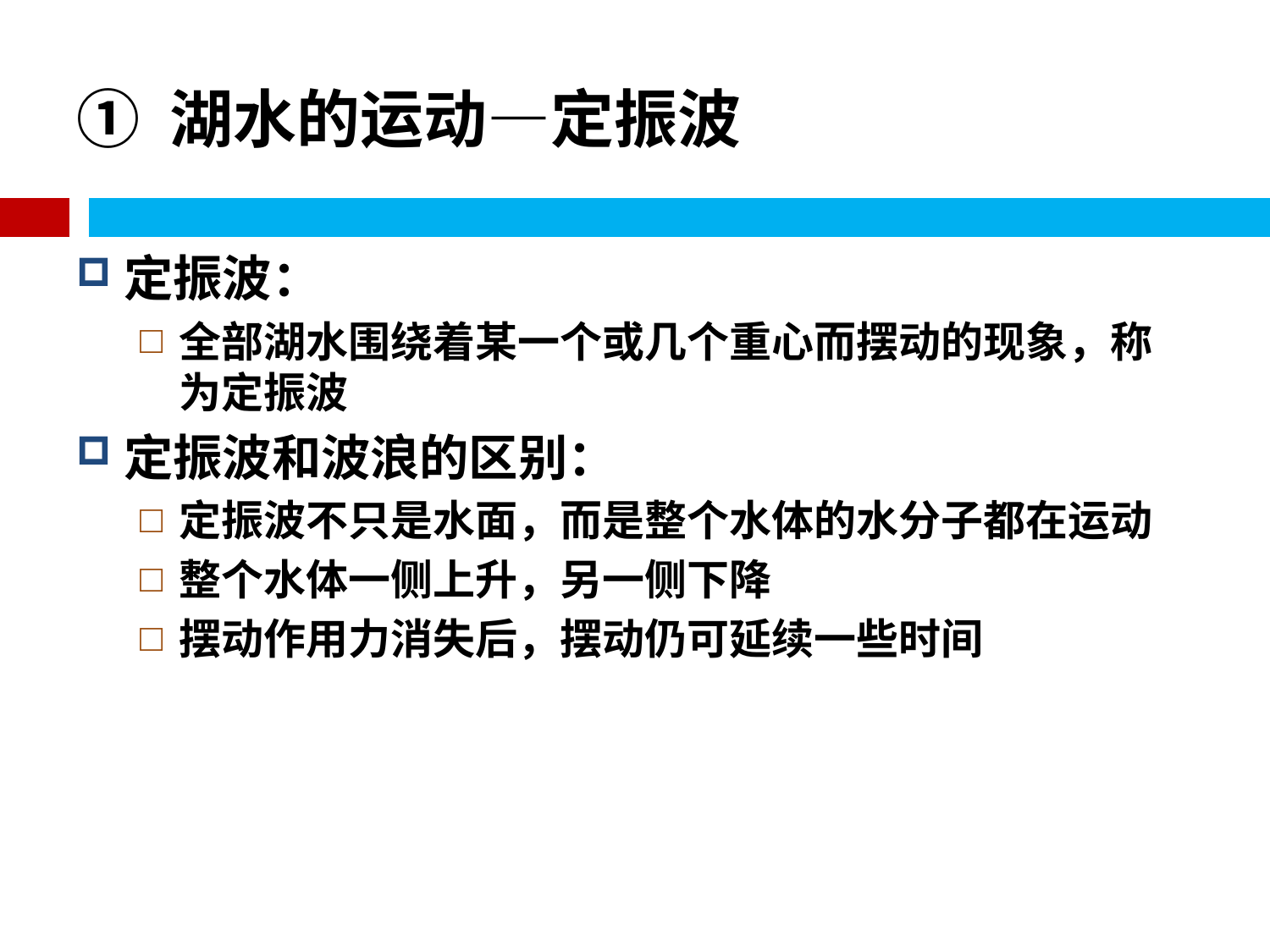

# ① 湖水的运动—定振波
定振波：
全部湖水围绕着某一个或几个重心而摆动的现象，称为定振波
定振波和波浪的区别：
定振波不只是水面，而是整个水体的水分子都在运动
整个水体一侧上升，另一侧下降
摆动作用力消失后，摆动仍可延续一些时间